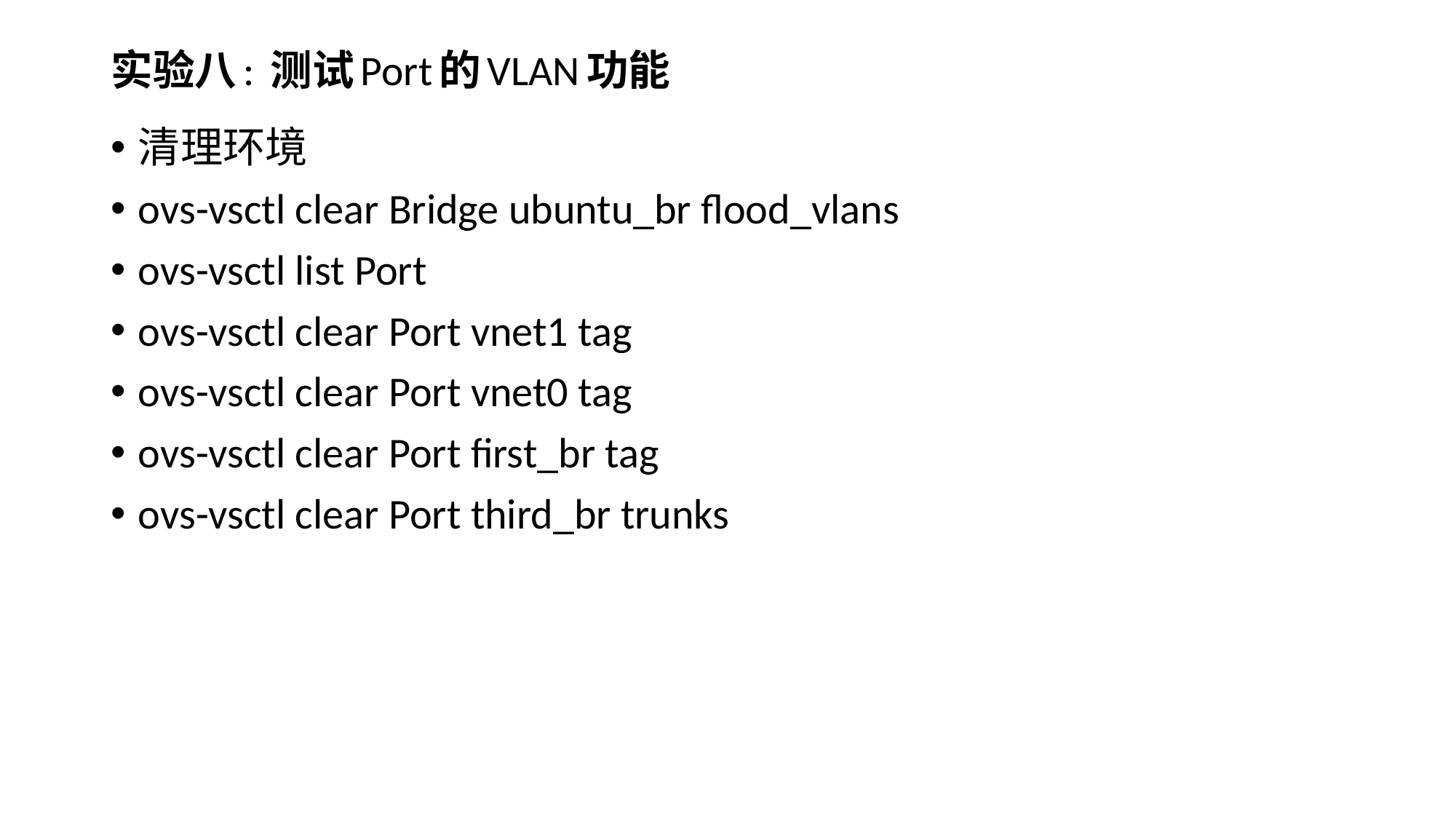

# 实验八: 测试Port的VLAN功能
清理环境
ovs-vsctl clear Bridge ubuntu_br flood_vlans
ovs-vsctl list Port
ovs-vsctl clear Port vnet1 tag
ovs-vsctl clear Port vnet0 tag
ovs-vsctl clear Port first_br tag
ovs-vsctl clear Port third_br trunks